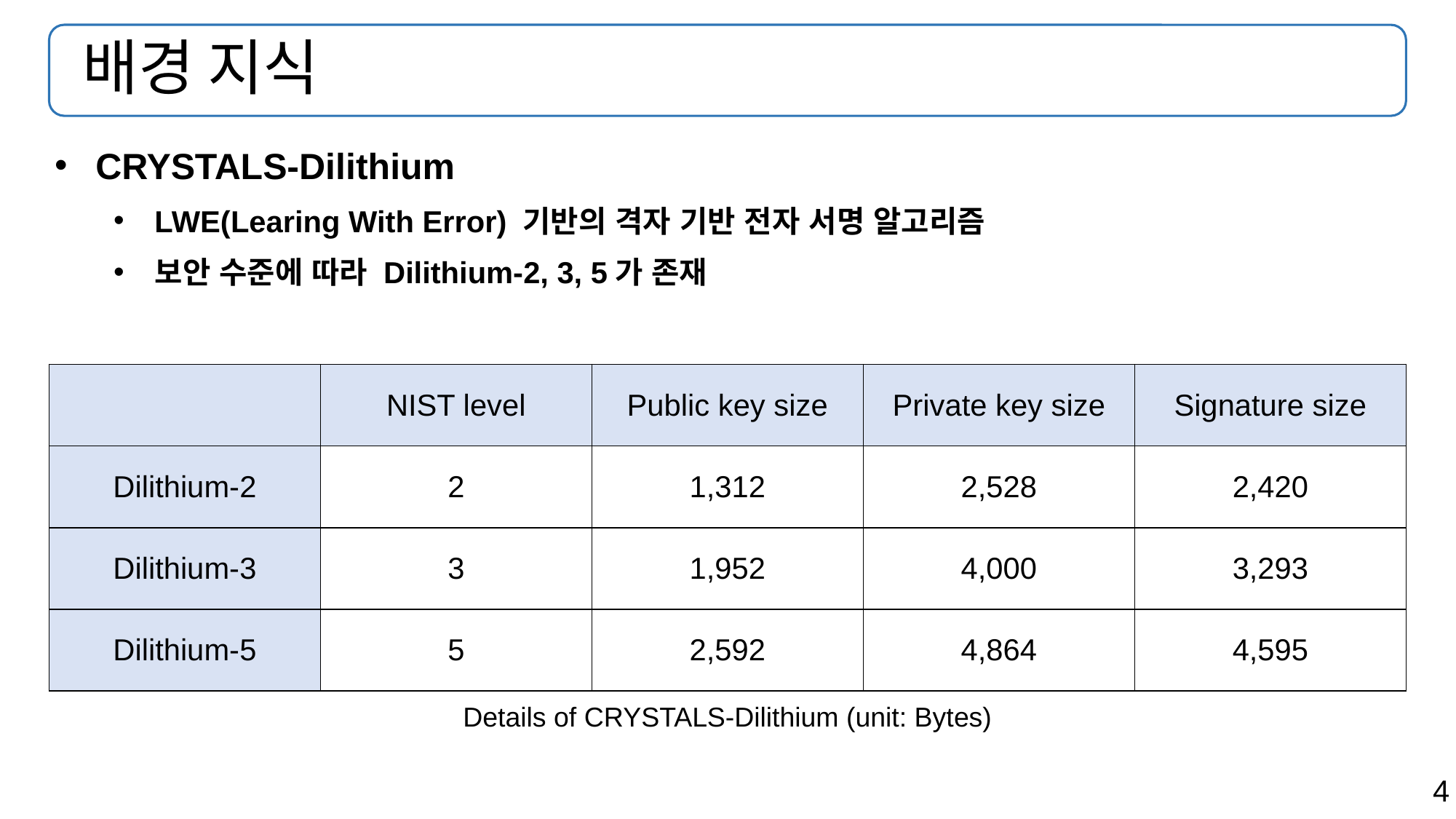

# 배경 지식
CRYSTALS-Dilithium
LWE(Learing With Error) 기반의 격자 기반 전자 서명 알고리즘
보안 수준에 따라 Dilithium-2, 3, 5가 존재
|  | NIST level | Public key size | Private key size | Signature size |
| --- | --- | --- | --- | --- |
| Dilithium-2 | 2 | 1,312 | 2,528 | 2,420 |
| Dilithium-3 | 3 | 1,952 | 4,000 | 3,293 |
| Dilithium-5 | 5 | 2,592 | 4,864 | 4,595 |
Details of CRYSTALS-Dilithium (unit: Bytes)
4